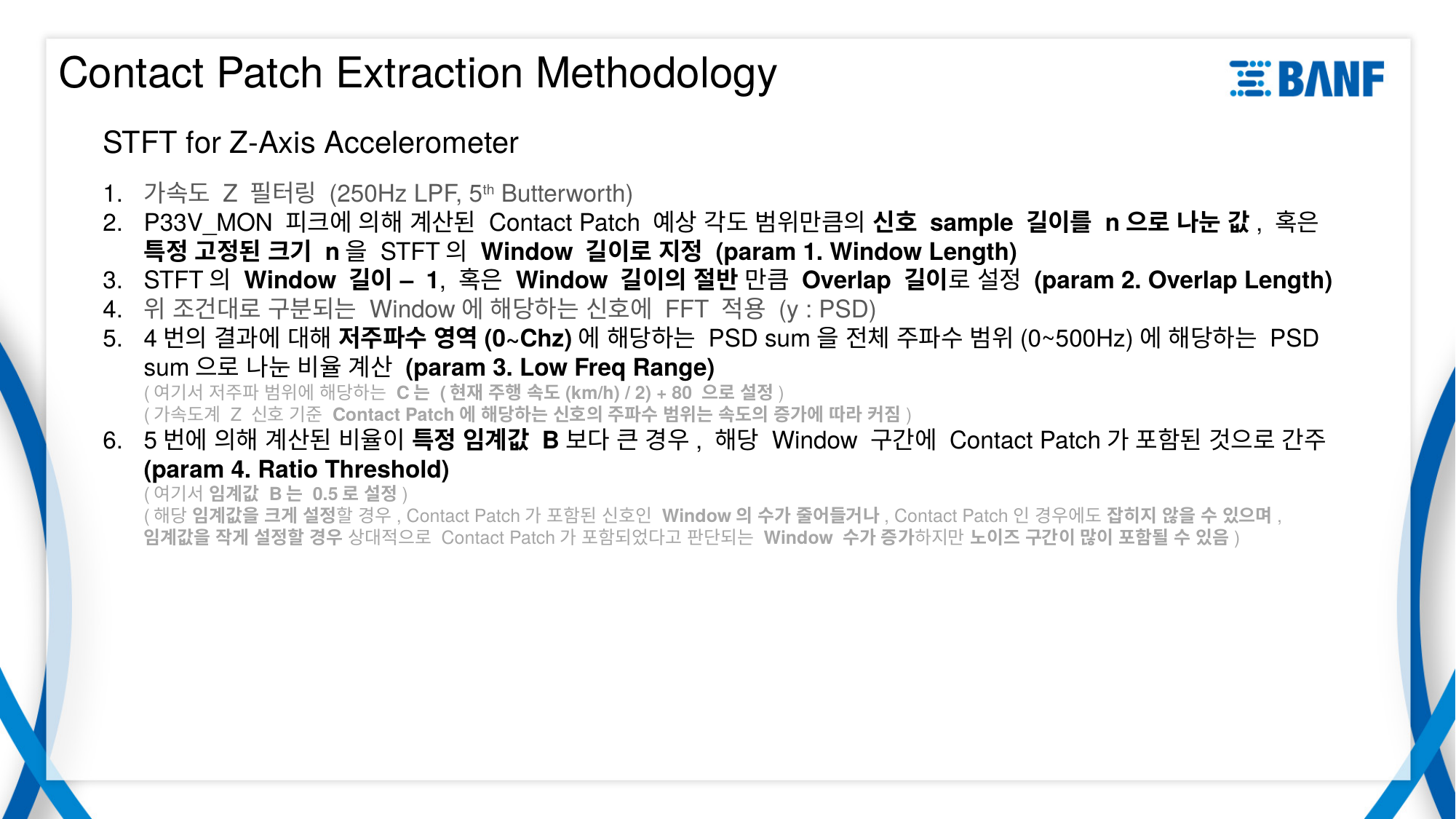

# Contact Patch Extraction Methodology
STFT for Z-Axis Accelerometer
가속도 Z 필터링 (250Hz LPF, 5th Butterworth)
P33V_MON 피크에 의해 계산된 Contact Patch 예상 각도 범위만큼의 신호 sample 길이를 n으로 나눈 값, 혹은 특정 고정된 크기 n을 STFT의 Window 길이로 지정 (param 1. Window Length)
STFT의 Window 길이 – 1, 혹은 Window 길이의 절반 만큼 Overlap 길이로 설정 (param 2. Overlap Length)
위 조건대로 구분되는 Window에 해당하는 신호에 FFT 적용 (y : PSD)
4번의 결과에 대해 저주파수 영역(0~Chz)에 해당하는 PSD sum을 전체 주파수 범위(0~500Hz)에 해당하는 PSD sum으로 나눈 비율 계산 (param 3. Low Freq Range)
(여기서 저주파 범위에 해당하는 C는 (현재 주행 속도(km/h) / 2) + 80 으로 설정)
(가속도계 Z 신호 기준 Contact Patch에 해당하는 신호의 주파수 범위는 속도의 증가에 따라 커짐)
5번에 의해 계산된 비율이 특정 임계값 B보다 큰 경우, 해당 Window 구간에 Contact Patch가 포함된 것으로 간주 (param 4. Ratio Threshold)
(여기서 임계값 B는 0.5로 설정)
(해당 임계값을 크게 설정할 경우, Contact Patch가 포함된 신호인 Window의 수가 줄어들거나, Contact Patch인 경우에도 잡히지 않을 수 있으며, 임계값을 작게 설정할 경우 상대적으로 Contact Patch가 포함되었다고 판단되는 Window 수가 증가하지만 노이즈 구간이 많이 포함될 수 있음)